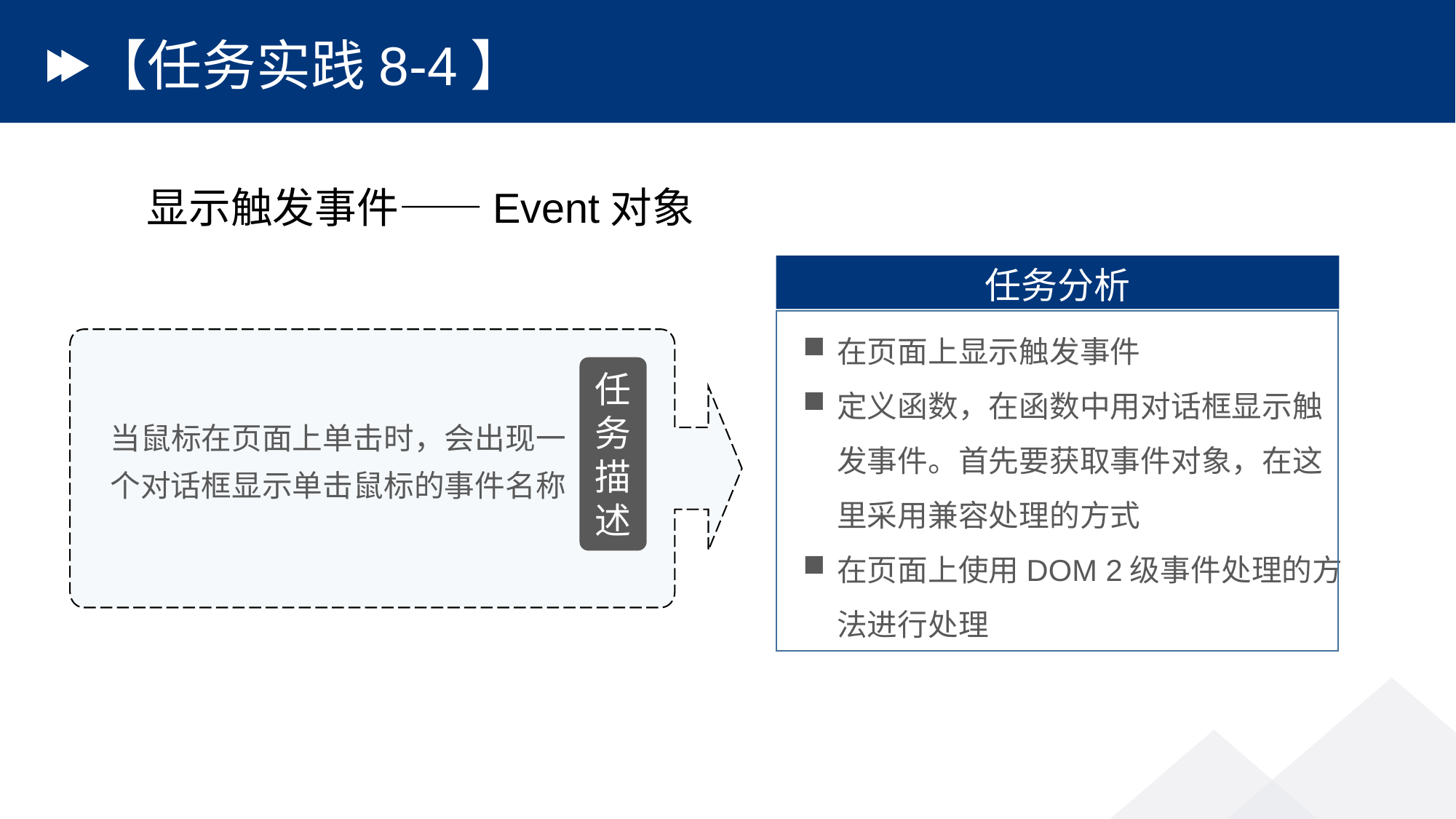

# 【任务实践8-4】
显示触发事件——Event对象

任务分析
在页面上显示触发事件
定义函数，在函数中用对话框显示触发事件。首先要获取事件对象，在这里采用兼容处理的方式
在页面上使用DOM 2级事件处理的方法进行处理

任务描述
当鼠标在页面上单击时，会出现一个对话框显示单击鼠标的事件名称